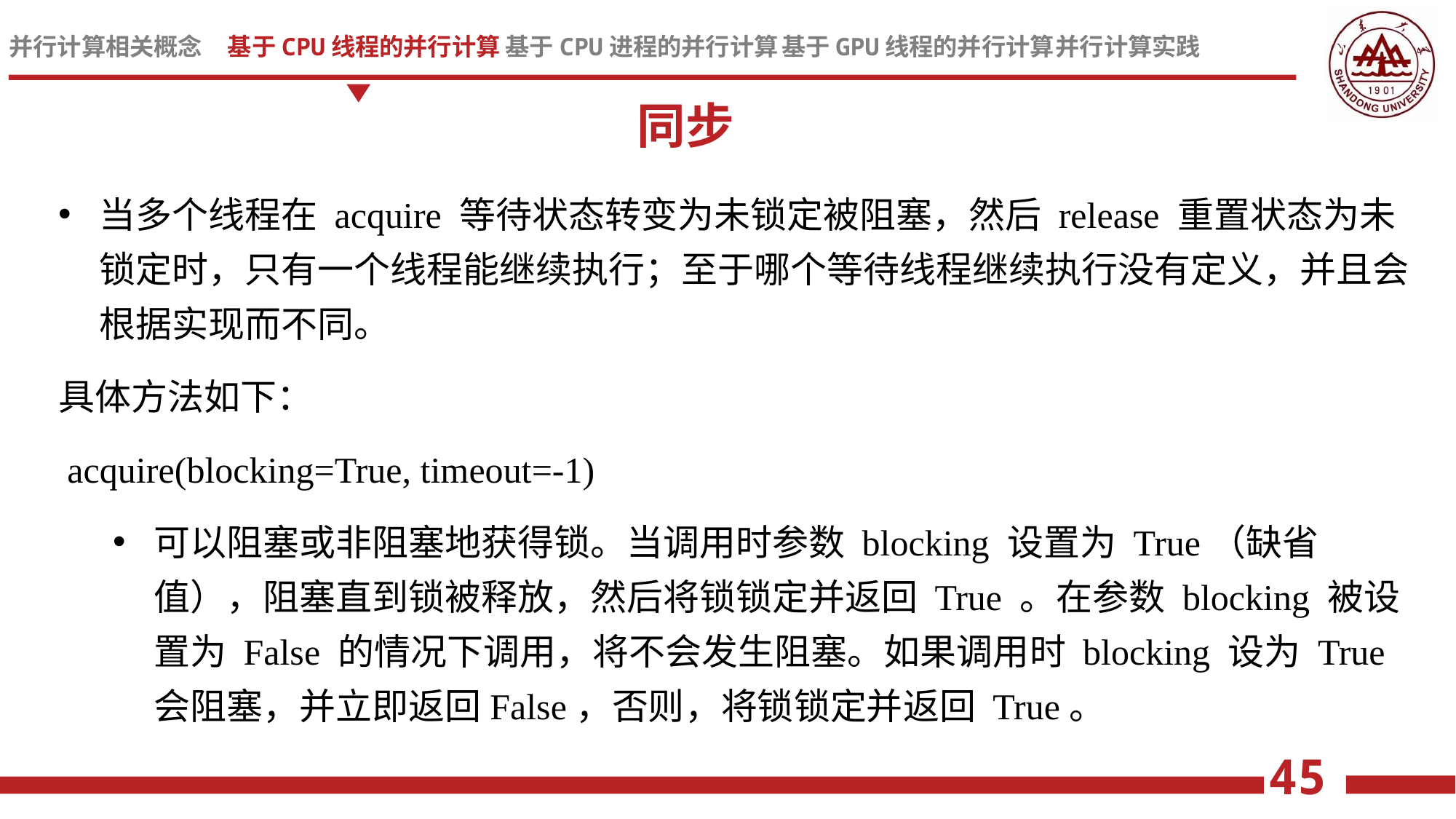

同步
当多个线程在 acquire 等待状态转变为未锁定被阻塞，然后 release 重置状态为未锁定时，只有一个线程能继续执行；至于哪个等待线程继续执行没有定义，并且会根据实现而不同。
具体方法如下：
 acquire(blocking=True, timeout=-1)
可以阻塞或非阻塞地获得锁。当调用时参数 blocking 设置为 True（缺省值），阻塞直到锁被释放，然后将锁锁定并返回 True 。在参数 blocking 被设置为 False 的情况下调用，将不会发生阻塞。如果调用时 blocking 设为 True 会阻塞，并立即返回False，否则，将锁锁定并返回 True。